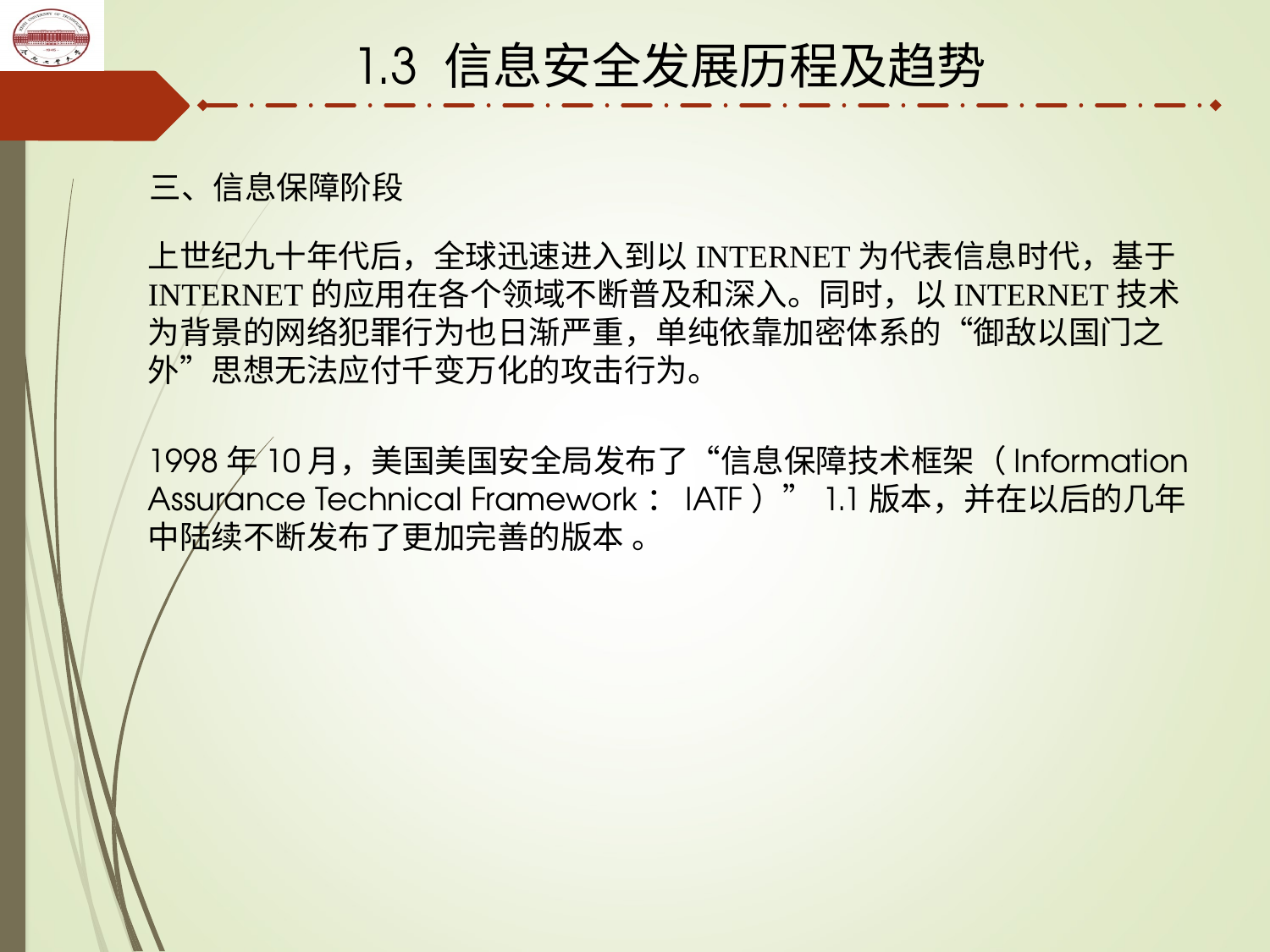

1.3 信息安全发展历程及趋势
三、信息保障阶段
上世纪九十年代后，全球迅速进入到以INTERNET为代表信息时代，基于INTERNET的应用在各个领域不断普及和深入。同时，以INTERNET技术为背景的网络犯罪行为也日渐严重，单纯依靠加密体系的“御敌以国门之外”思想无法应付千变万化的攻击行为。
1998年10月，美国美国安全局发布了“信息保障技术框架（Information Assurance Technical Framework：IATF）”1.1版本，并在以后的几年中陆续不断发布了更加完善的版本 。